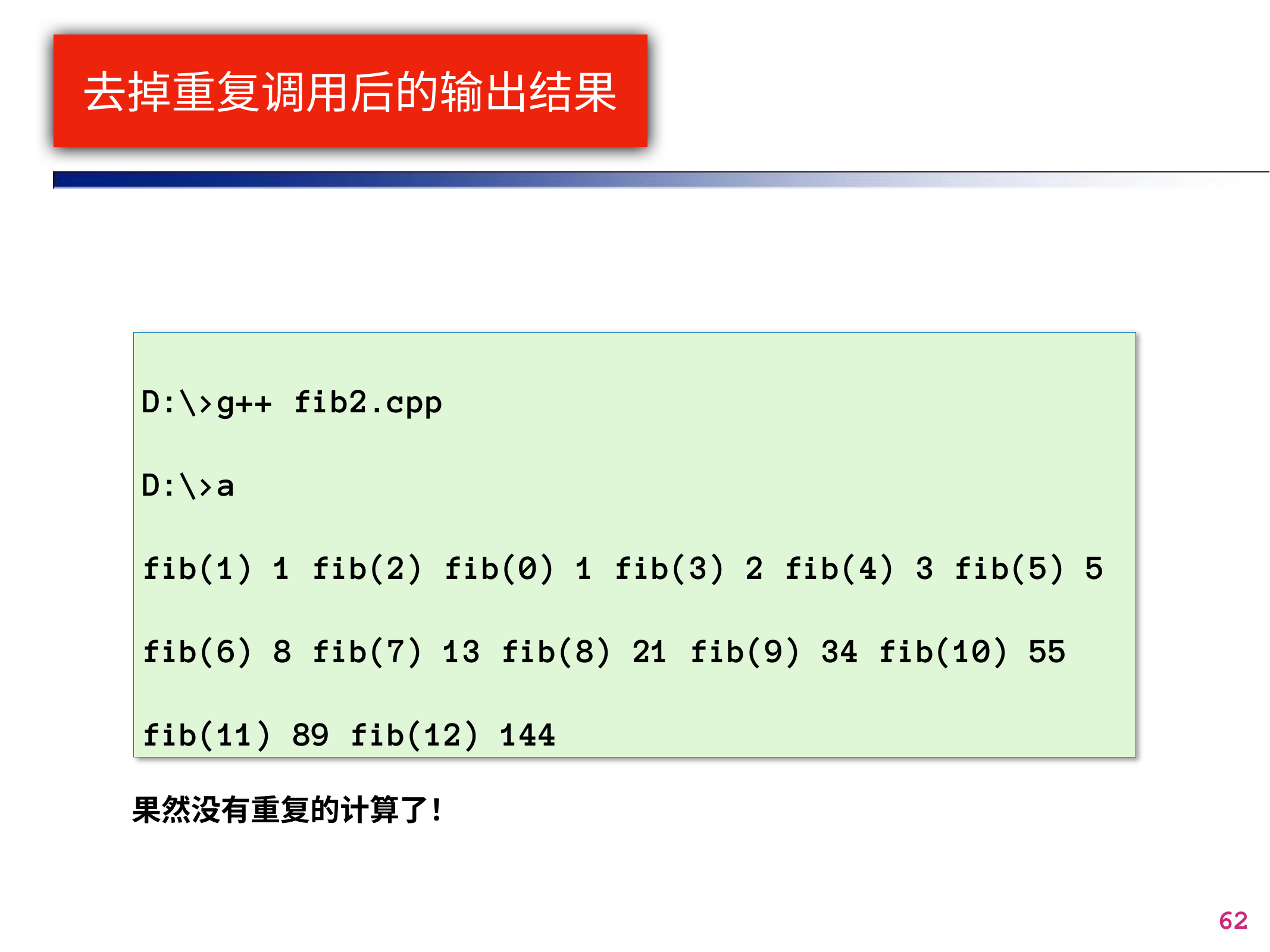

# 去掉重复调用后的输出结果
D:\>g++ fib2.cpp
D:\>a
fib(1) 1 fib(2) fib(0) 1 fib(3) 2 fib(4) 3 fib(5) 5 fib(6) 8 fib(7) 13 fib(8) 21 fib(9) 34 fib(10) 55 fib(11) 89 fib(12) 144
果然没有重复的计算了！
62